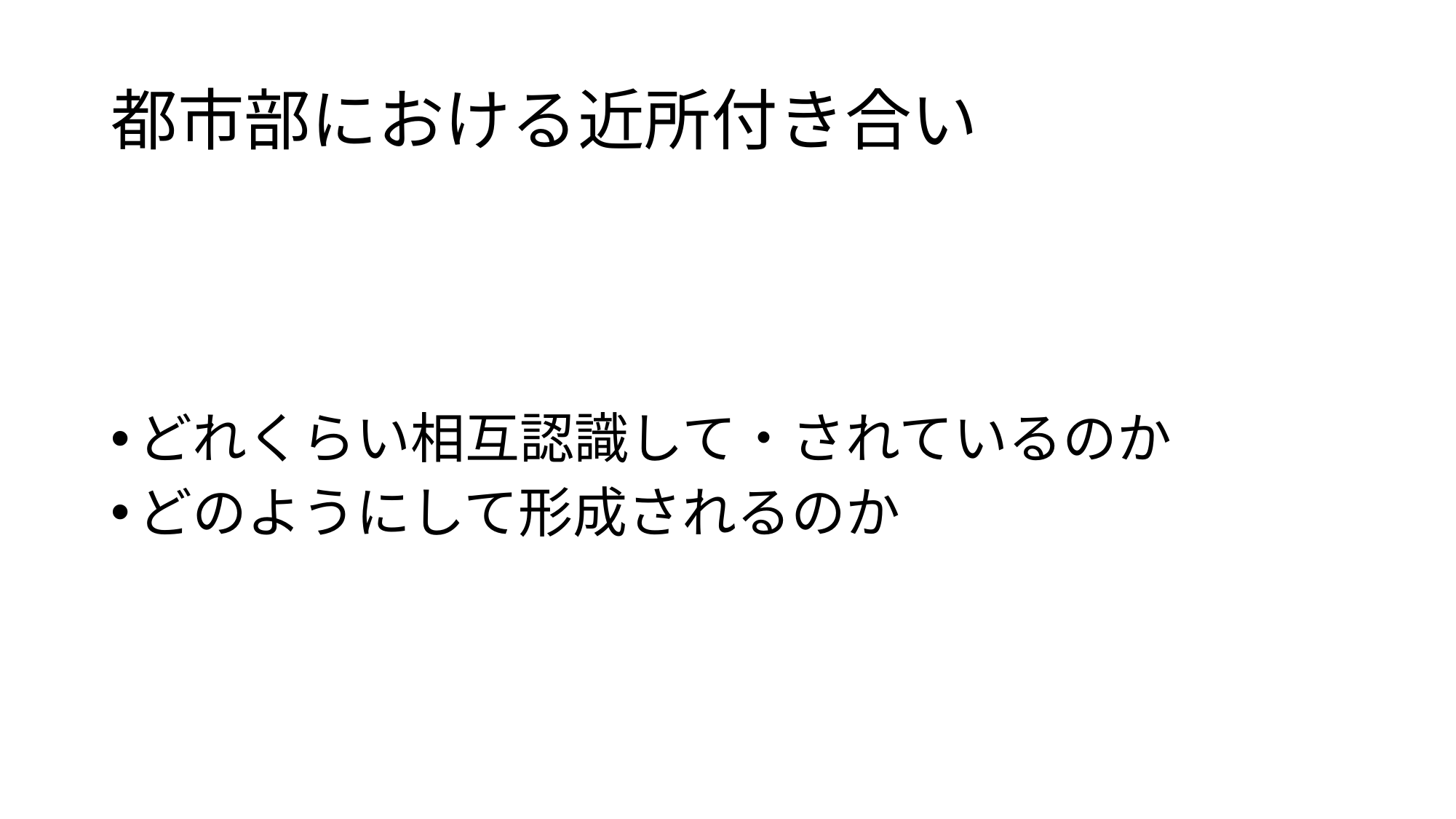

# 都市部における近所付き合い
どれくらい相互認識して・されているのか
どのようにして形成されるのか